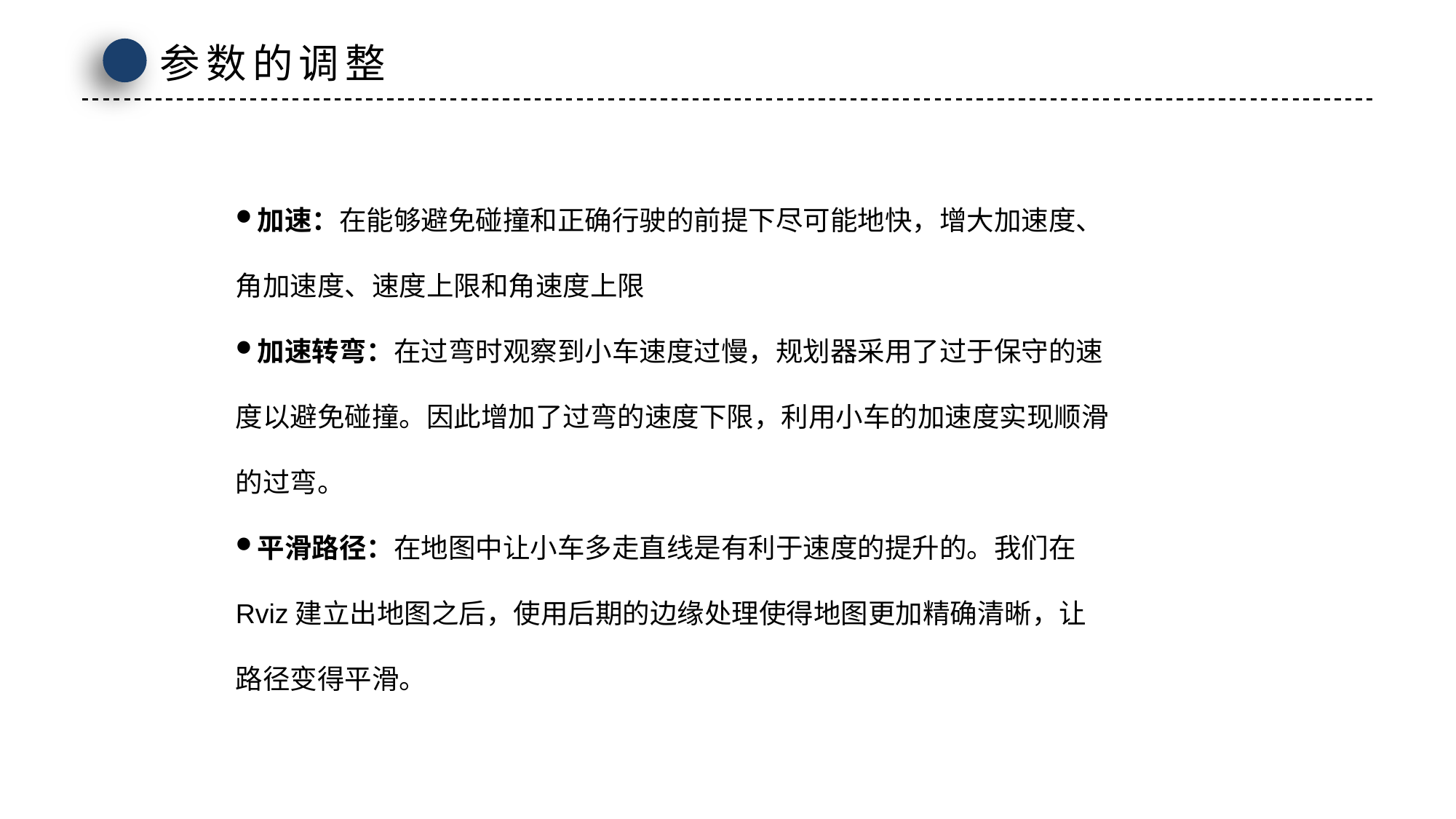

参数的调整

加速：在能够避免碰撞和正确行驶的前提下尽可能地快，增大加速度、角加速度、速度上限和角速度上限
加速转弯：在过弯时观察到小车速度过慢，规划器采用了过于保守的速度以避免碰撞。因此增加了过弯的速度下限，利用小车的加速度实现顺滑的过弯。
平滑路径：在地图中让小车多走直线是有利于速度的提升的。我们在Rviz建立出地图之后，使用后期的边缘处理使得地图更加精确清晰，让路径变得平滑。